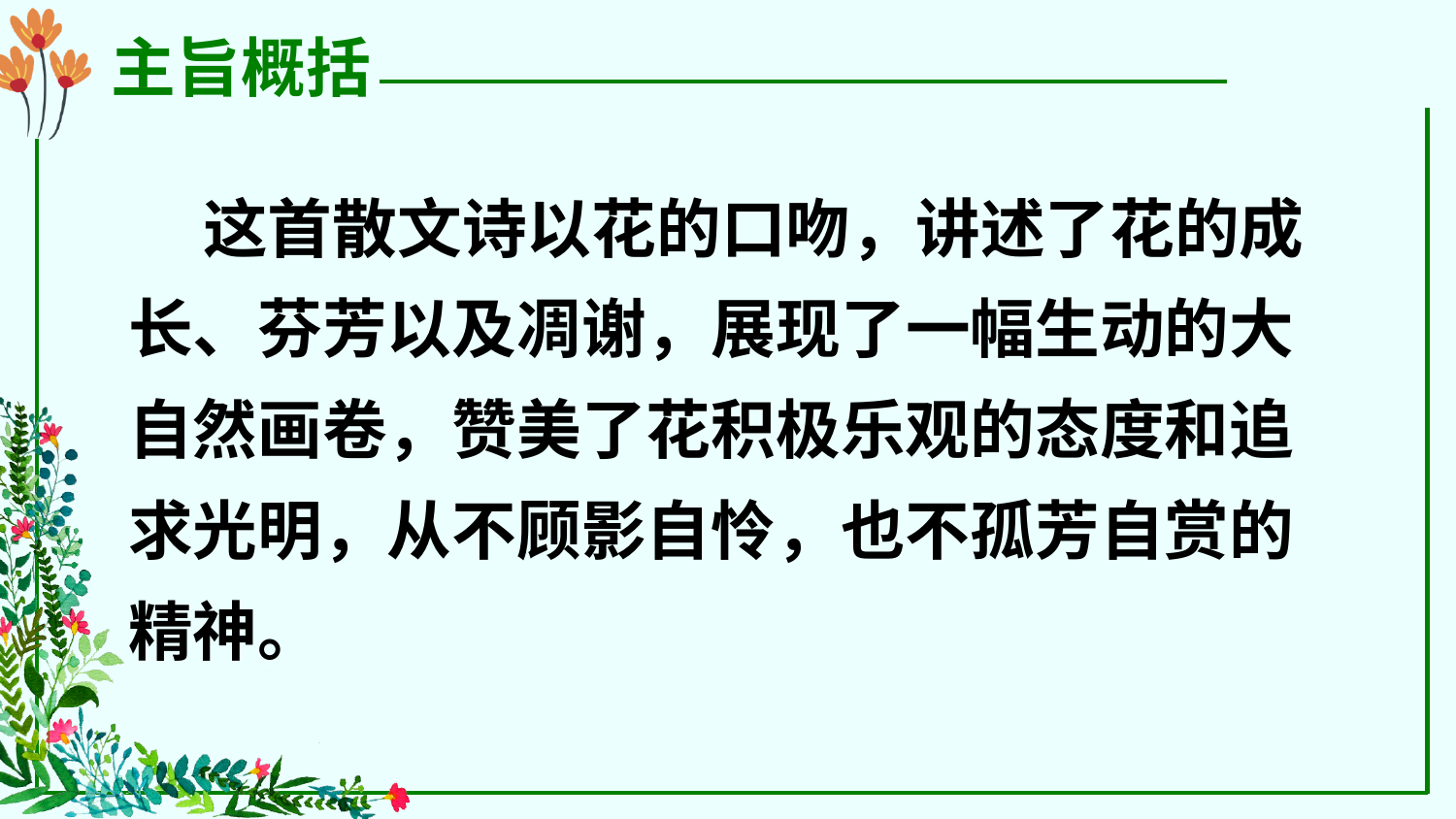

主旨概括
    这首散文诗以花的口吻，讲述了花的成长、芬芳以及凋谢，展现了一幅生动的大自然画卷，赞美了花积极乐观的态度和追求光明，从不顾影自怜，也不孤芳自赏的精神。